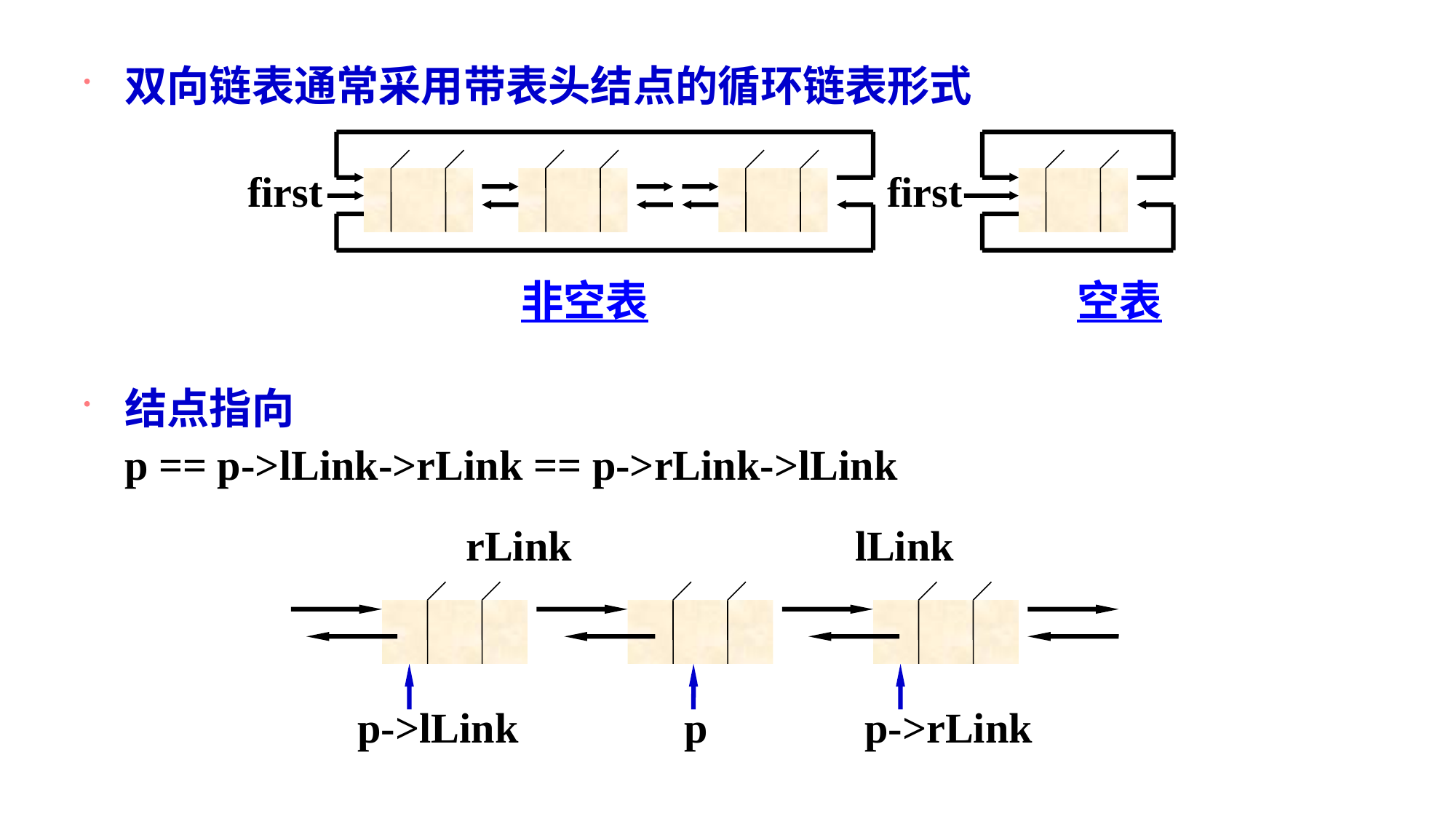

双向链表通常采用带表头结点的循环链表形式

结点指向
p == p->lLink->rLink == p->rLink->lLink

first
first

非空表	                                   空表
rLink
lLink

p->lLink
p
p->rLink